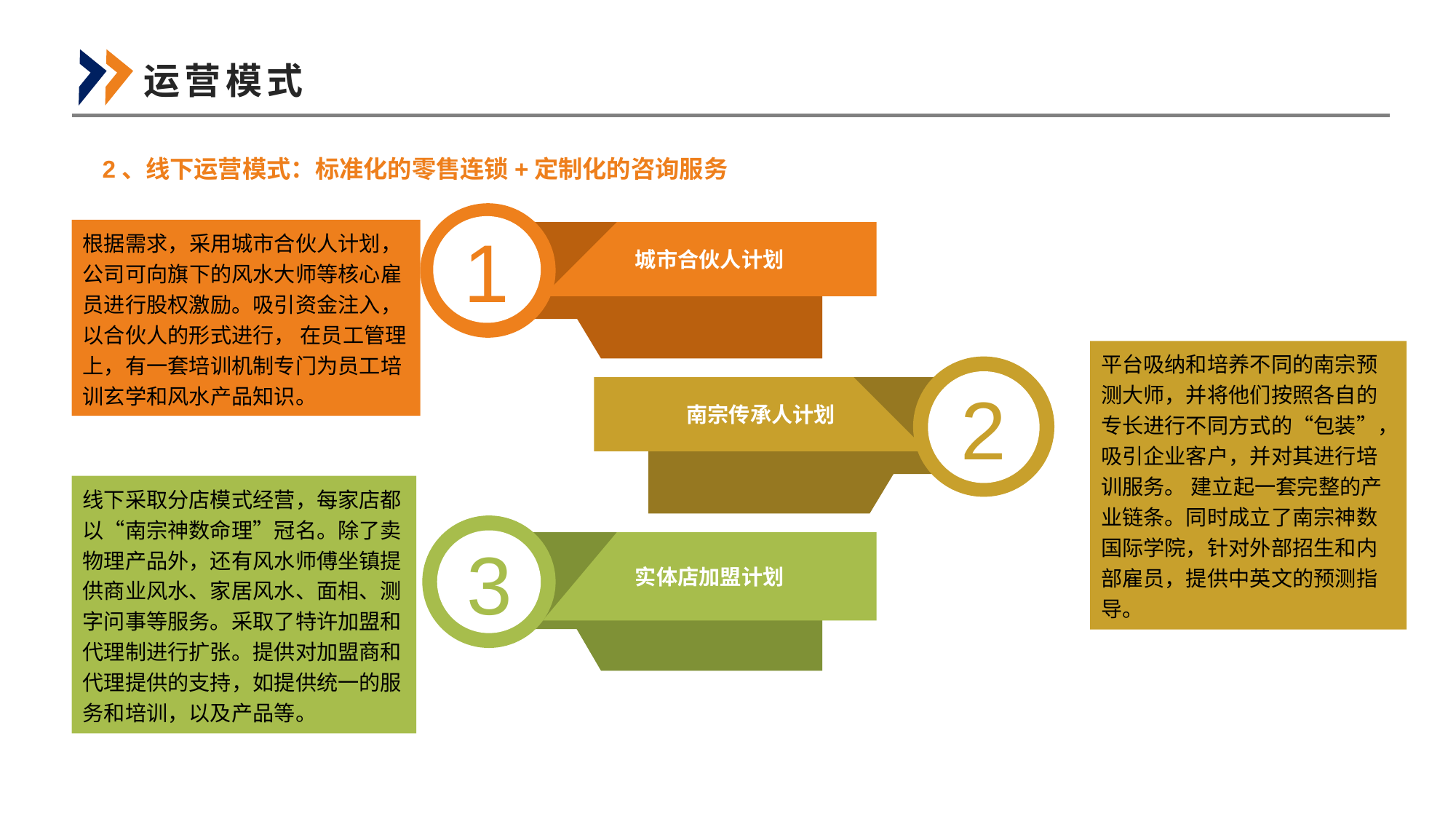

运营模式

2、线下运营模式：标准化的零售连锁+定制化的咨询服务

1

城市合伙人计划

根据需求，采用城市合伙人计划，公司可向旗下的风水大师等核心雇员进行股权激励。吸引资金注入，以合伙人的形式进行， 在员工管理上，有一套培训机制专门为员工培训玄学和风水产品知识。
平台吸纳和培养不同的南宗预测大师，并将他们按照各自的专长进行不同方式的“包装”，吸引企业客户，并对其进行培训服务。 建立起一套完整的产业链条。同时成立了南宗神数国际学院，针对外部招生和内部雇员，提供中英文的预测指导。

2

南宗传承人计划

线下采取分店模式经营，每家店都以“南宗神数命理”冠名。除了卖物理产品外，还有风水师傅坐镇提供商业风水、家居风水、面相、测字问事等服务。采取了特许加盟和代理制进行扩张。提供对加盟商和代理提供的支持，如提供统一的服务和培训，以及产品等。

3

实体店加盟计划